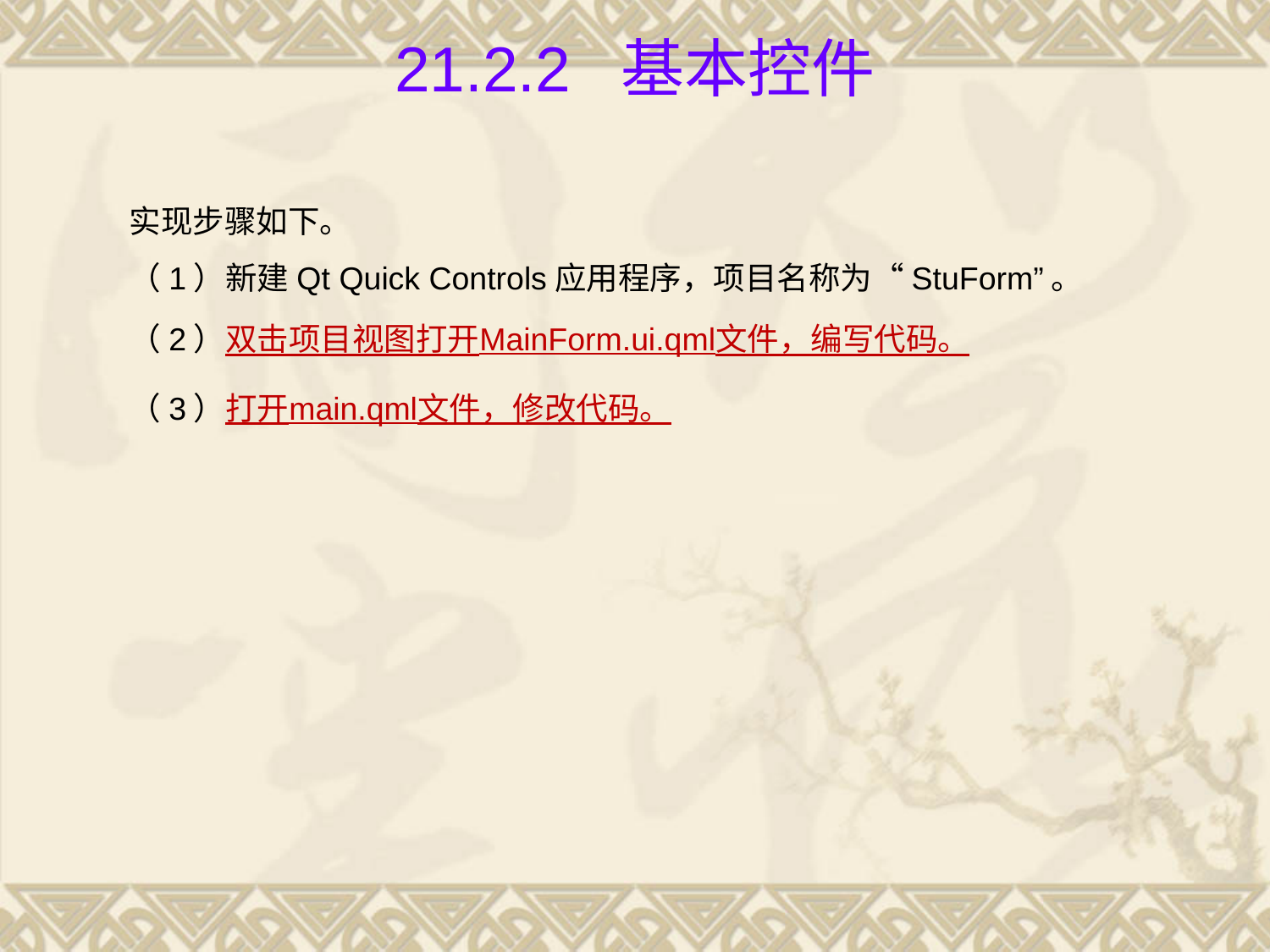

# 21.2.2  基本控件
实现步骤如下。
（1）新建Qt Quick Controls应用程序，项目名称为“StuForm”。
（2）双击项目视图打开MainForm.ui.qml文件，编写代码。
（3）打开main.qml文件，修改代码。